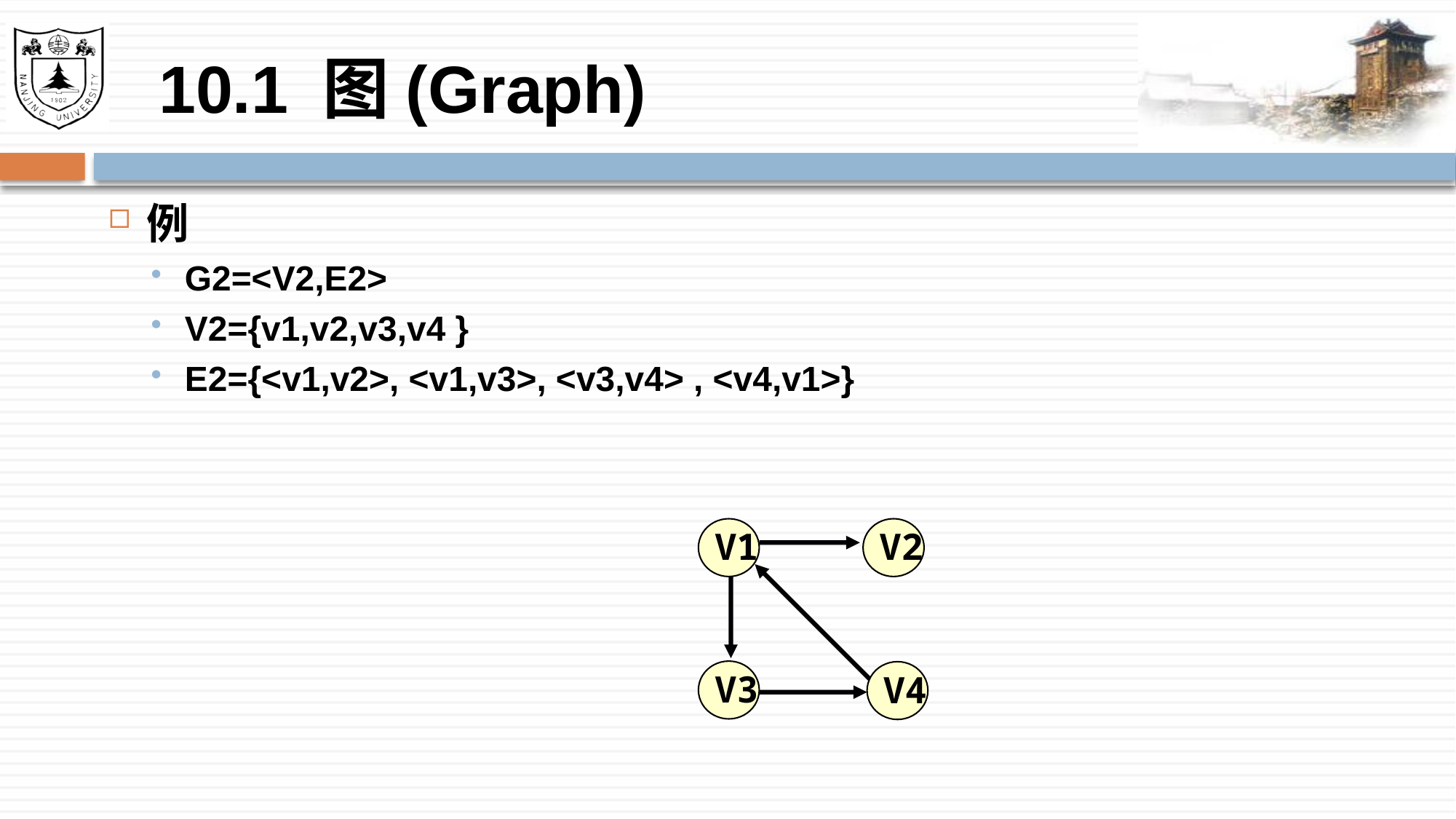

# 10.1 图(Graph)
例
G2=<V2,E2>
V2={v1,v2,v3,v4 }
E2={<v1,v2>, <v1,v3>, <v3,v4> , <v4,v1>}
 V1

 V2

 V3

 V4